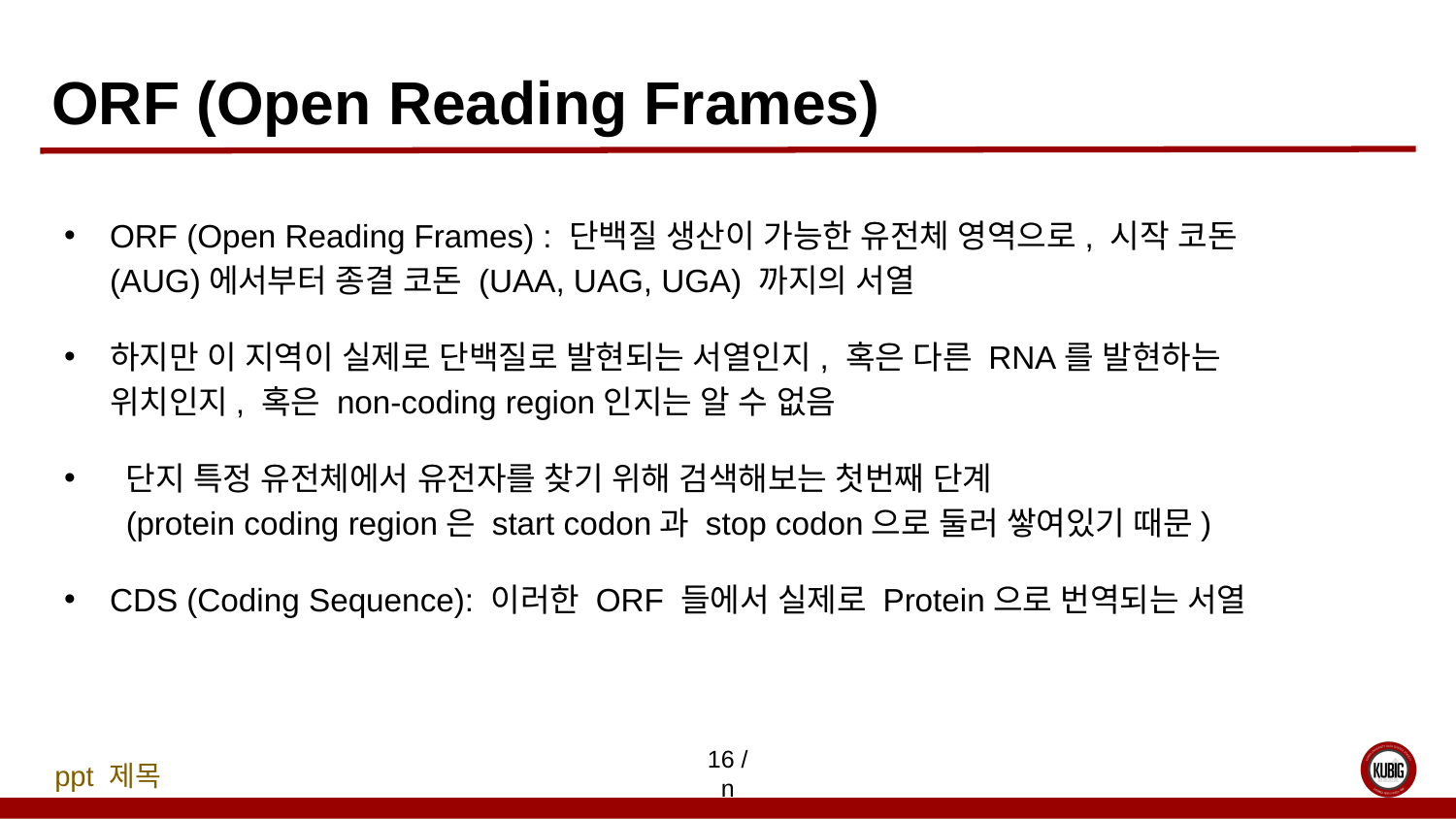

# ORF (Open Reading Frames)

ORF (Open Reading Frames) : 단백질 생산이 가능한 유전체 영역으로, 시작 코돈 (AUG)에서부터 종결 코돈 (UAA, UAG, UGA) 까지의 서열
하지만 이 지역이 실제로 단백질로 발현되는 서열인지, 혹은 다른 RNA를 발현하는 위치인지, 혹은 non-coding region인지는 알 수 없음
 단지 특정 유전체에서 유전자를 찾기 위해 검색해보는 첫번째 단계
 (protein coding region은 start codon과 stop codon으로 둘러 쌓여있기 때문)
CDS (Coding Sequence): 이러한 ORF 들에서 실제로 Protein으로 번역되는 서열
16 / n